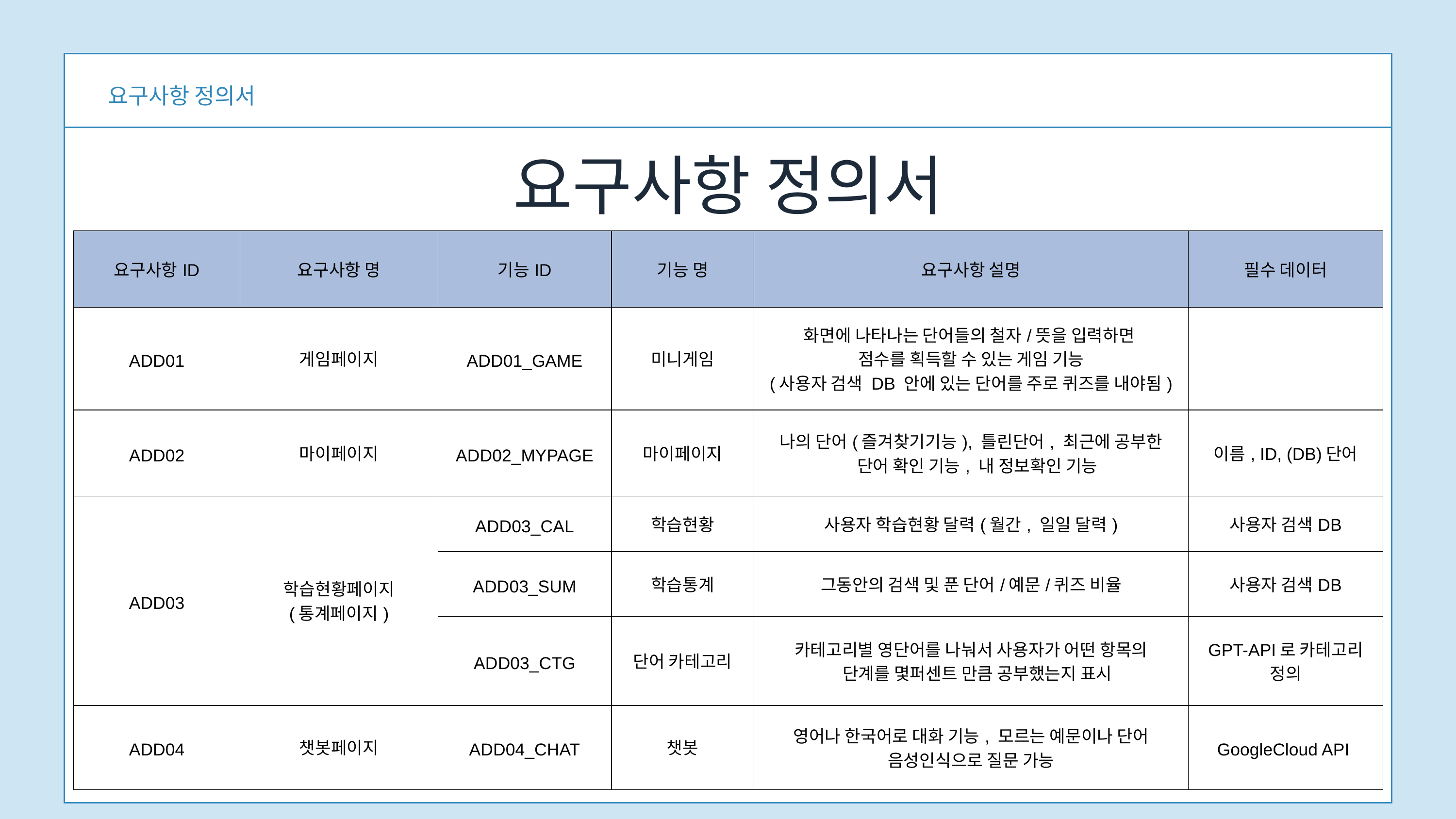

요구사항 정의서

요구사항 정의서
| 요구사항ID | 요구사항 명 | 기능ID | 기능 명 | 요구사항 설명 | 필수 데이터 |
| --- | --- | --- | --- | --- | --- |
| ADD01 | 게임페이지 | ADD01\_GAME | 미니게임 | 화면에 나타나는 단어들의 철자/뜻을 입력하면 점수를 획득할 수 있는 게임 기능 (사용자 검색 DB 안에 있는 단어를 주로 퀴즈를 내야됨) |  |
| ADD02 | 마이페이지 | ADD02\_MYPAGE | 마이페이지 | 나의 단어(즐겨찾기기능), 틀린단어, 최근에 공부한 단어 확인 기능, 내 정보확인 기능 | 이름, ID, (DB)단어 |
| ADD03 | 학습현황페이지 (통계페이지) | ADD03\_CAL | 학습현황 | 사용자 학습현황 달력(월간, 일일 달력) | 사용자 검색DB |
| ADD03 | 학습현황페이지 (통계페이지) | ADD03\_SUM | 학습통계 | 그동안의 검색 및 푼 단어/예문/퀴즈 비율 | 사용자 검색DB |
| ADD03 | 학습현황페이지 (통계페이지) | ADD03\_CTG | 단어 카테고리 | 카테고리별 영단어를 나눠서 사용자가 어떤 항목의 단계를 몇퍼센트 만큼 공부했는지 표시 | GPT-API로 카테고리 정의 |
| ADD04 | 챗봇페이지 | ADD04\_CHAT | 챗봇 | 영어나 한국어로 대화 기능, 모르는 예문이나 단어 음성인식으로 질문 가능 | GoogleCloud API |